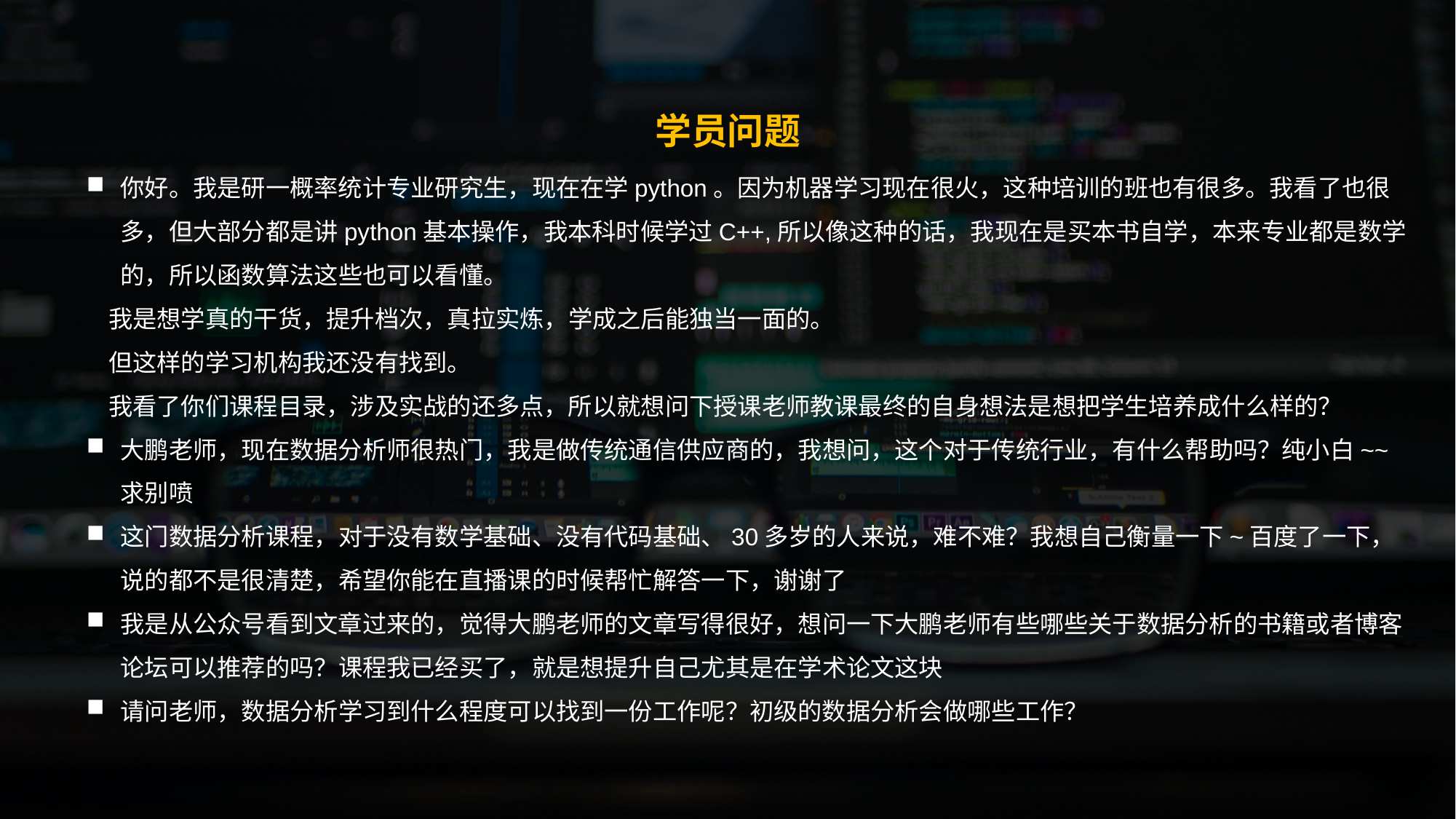

学员问题
你好。我是研一概率统计专业研究生，现在在学python。因为机器学习现在很火，这种培训的班也有很多。我看了也很多，但大部分都是讲python基本操作，我本科时候学过C++,所以像这种的话，我现在是买本书自学，本来专业都是数学的，所以函数算法这些也可以看懂。
   我是想学真的干货，提升档次，真拉实炼，学成之后能独当一面的。
   但这样的学习机构我还没有找到。
   我看了你们课程目录，涉及实战的还多点，所以就想问下授课老师教课最终的自身想法是想把学生培养成什么样的？
大鹏老师，现在数据分析师很热门，我是做传统通信供应商的，我想问，这个对于传统行业，有什么帮助吗？纯小白~~求别喷
这门数据分析课程，对于没有数学基础、没有代码基础、30多岁的人来说，难不难？我想自己衡量一下~百度了一下，说的都不是很清楚，希望你能在直播课的时候帮忙解答一下，谢谢了
我是从公众号看到文章过来的，觉得大鹏老师的文章写得很好，想问一下大鹏老师有些哪些关于数据分析的书籍或者博客论坛可以推荐的吗？课程我已经买了，就是想提升自己尤其是在学术论文这块
请问老师，数据分析学习到什么程度可以找到一份工作呢？初级的数据分析会做哪些工作？